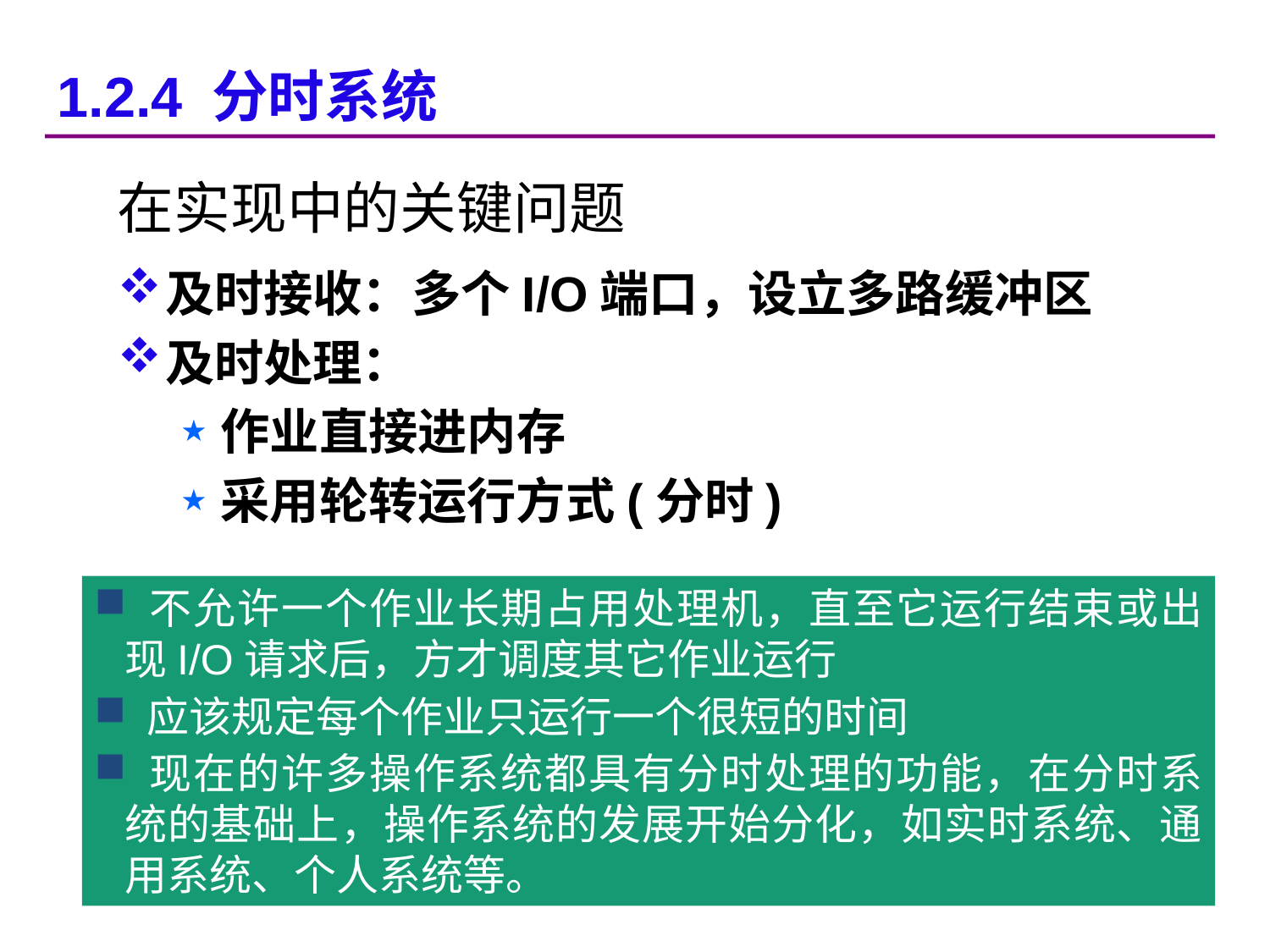

1.2.4 分时系统

在实现中的关键问题
及时接收：多个I/O端口，设立多路缓冲区
及时处理：
作业直接进内存
采用轮转运行方式(分时)
 不允许一个作业长期占用处理机，直至它运行结束或出现I/O请求后，方才调度其它作业运行
 应该规定每个作业只运行一个很短的时间
 现在的许多操作系统都具有分时处理的功能，在分时系统的基础上，操作系统的发展开始分化，如实时系统、通用系统、个人系统等。